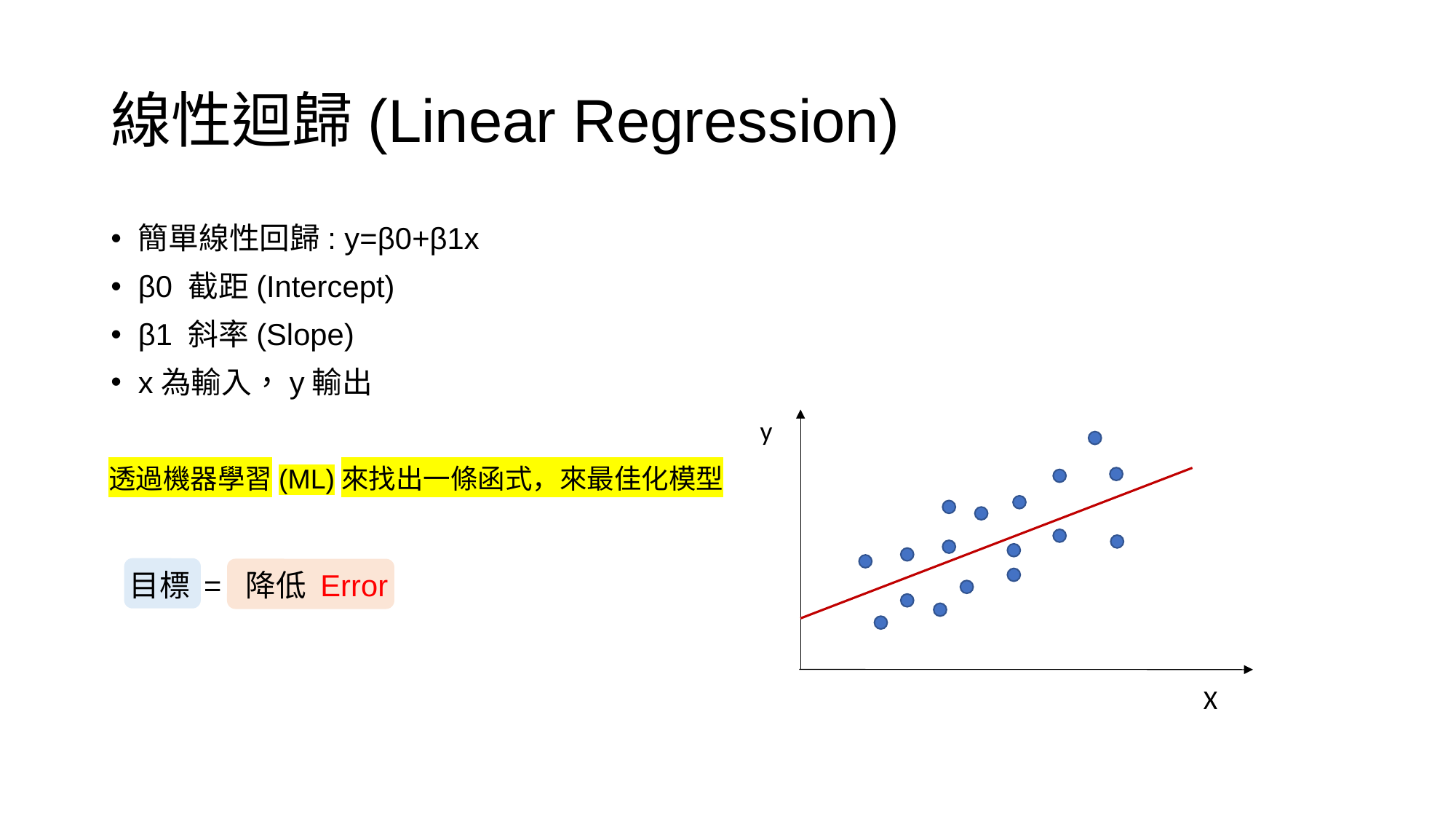

# 線性迴歸(Linear Regression)
簡單線性回歸: y=β0+β1x
β0 截距(Intercept)
β1 斜率(Slope)
x為輸入，y輸出
y

透過機器學習(ML)來找出一條函式，來最佳化模型

目標 =  降低 Error

X